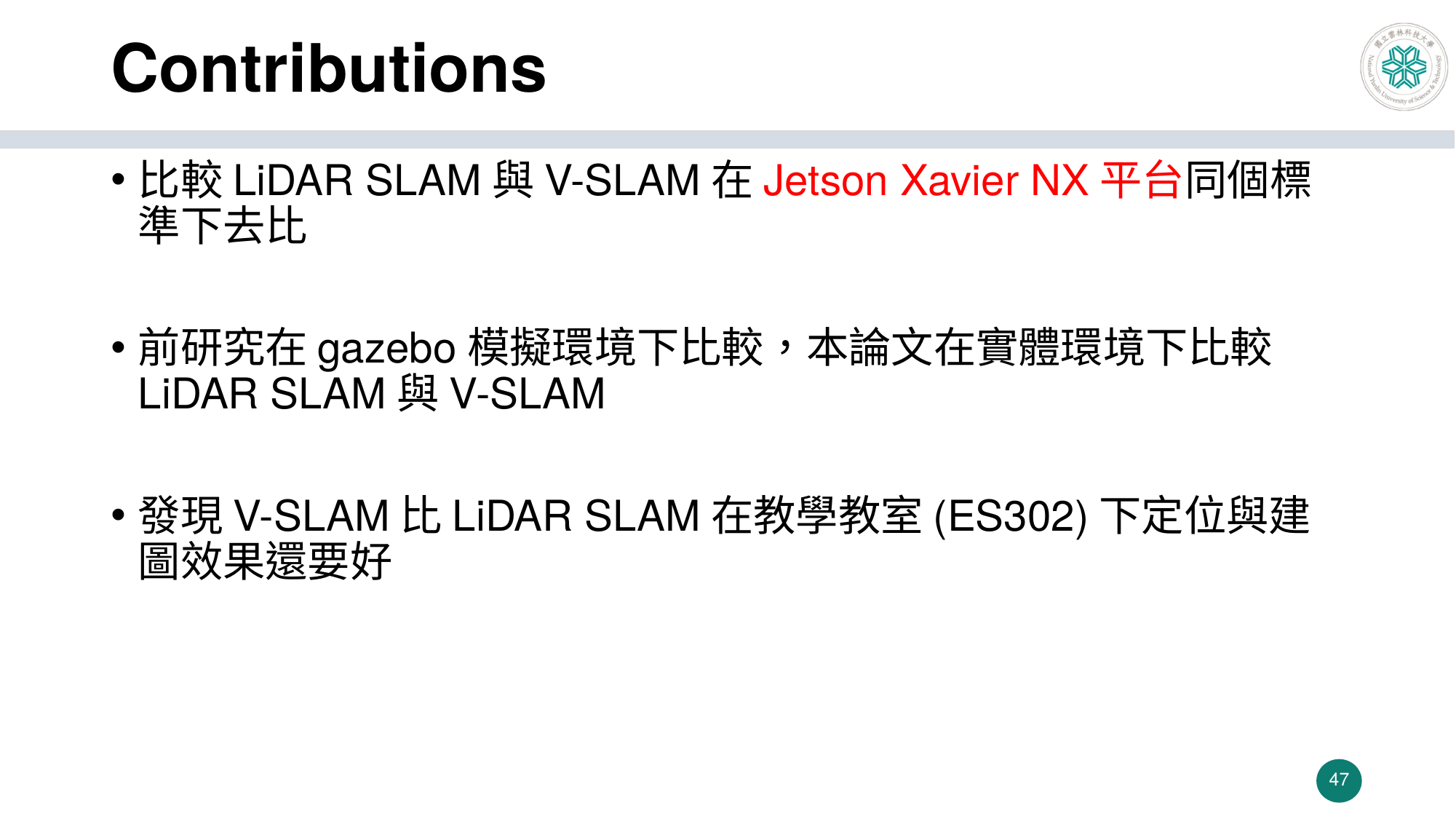

# Contributions
比較LiDAR SLAM與V-SLAM在Jetson Xavier NX平台同個標準下去比

前研究在gazebo模擬環境下比較，本論文在實體環境下比較 LiDAR SLAM與V-SLAM

發現V-SLAM比LiDAR SLAM在教學教室(ES302)下定位與建圖效果還要好
47